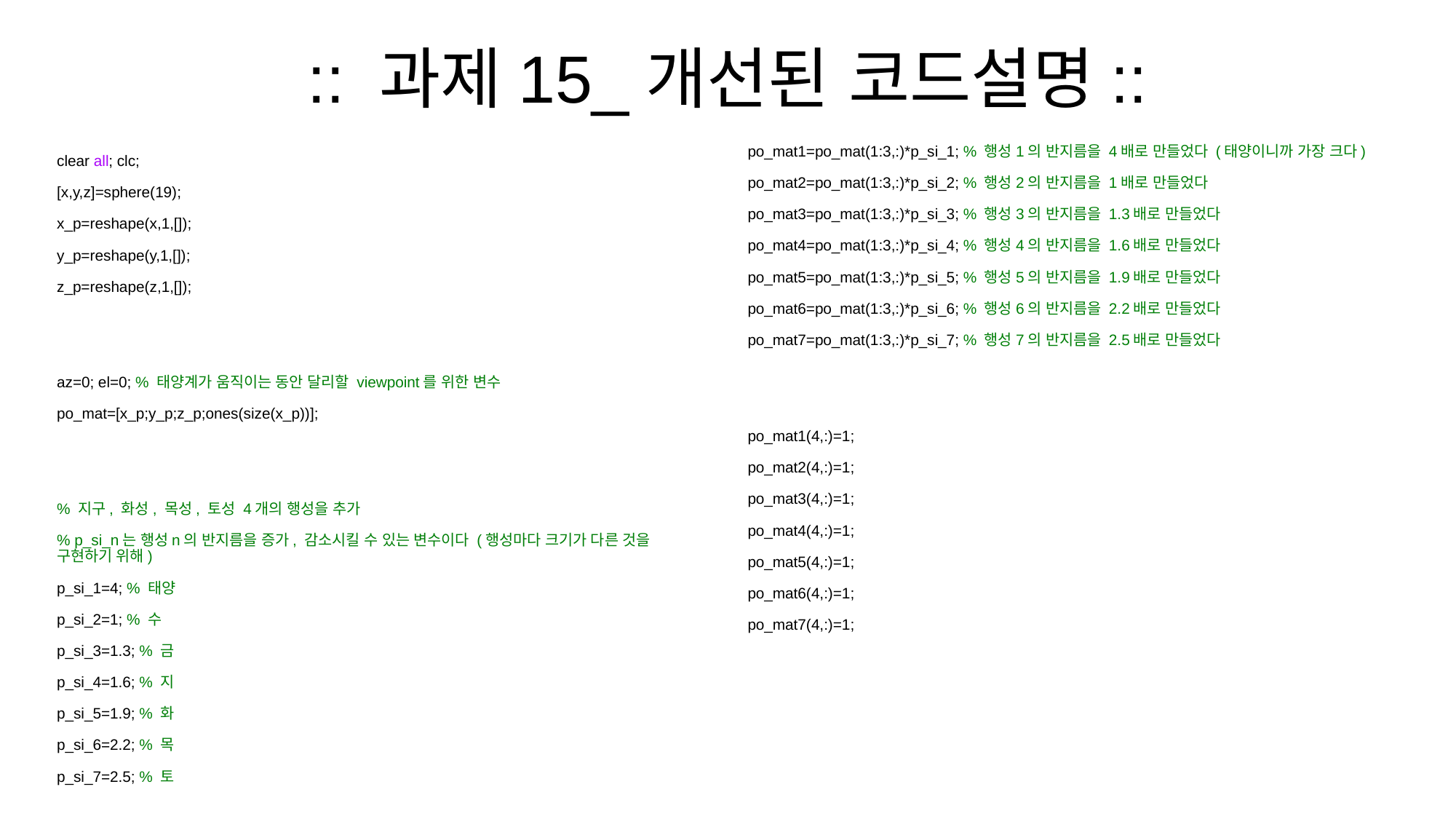

# :: 과제15_개선된 코드설명::
po_mat1=po_mat(1:3,:)*p_si_1; % 행성1의 반지름을 4배로 만들었다 (태양이니까 가장 크다)
po_mat2=po_mat(1:3,:)*p_si_2; % 행성2의 반지름을 1배로 만들었다
po_mat3=po_mat(1:3,:)*p_si_3; % 행성3의 반지름을 1.3배로 만들었다
po_mat4=po_mat(1:3,:)*p_si_4; % 행성4의 반지름을 1.6배로 만들었다
po_mat5=po_mat(1:3,:)*p_si_5; % 행성5의 반지름을 1.9배로 만들었다
po_mat6=po_mat(1:3,:)*p_si_6; % 행성6의 반지름을 2.2배로 만들었다
po_mat7=po_mat(1:3,:)*p_si_7; % 행성7의 반지름을 2.5배로 만들었다

po_mat1(4,:)=1;
po_mat2(4,:)=1;
po_mat3(4,:)=1;
po_mat4(4,:)=1;
po_mat5(4,:)=1;
po_mat6(4,:)=1;
po_mat7(4,:)=1;
clear all; clc;
[x,y,z]=sphere(19);
x_p=reshape(x,1,[]);
y_p=reshape(y,1,[]);
z_p=reshape(z,1,[]);

az=0; el=0; % 태양계가 움직이는 동안 달리할 viewpoint를 위한 변수
po_mat=[x_p;y_p;z_p;ones(size(x_p))];

% 지구, 화성, 목성, 토성 4개의 행성을 추가
% p_si_n는 행성n의 반지름을 증가, 감소시킬 수 있는 변수이다 (행성마다 크기가 다른 것을 구현하기 위해)
p_si_1=4; % 태양
p_si_2=1; % 수
p_si_3=1.3; % 금
p_si_4=1.6; % 지
p_si_5=1.9; % 화
p_si_6=2.2; % 목
p_si_7=2.5; % 토